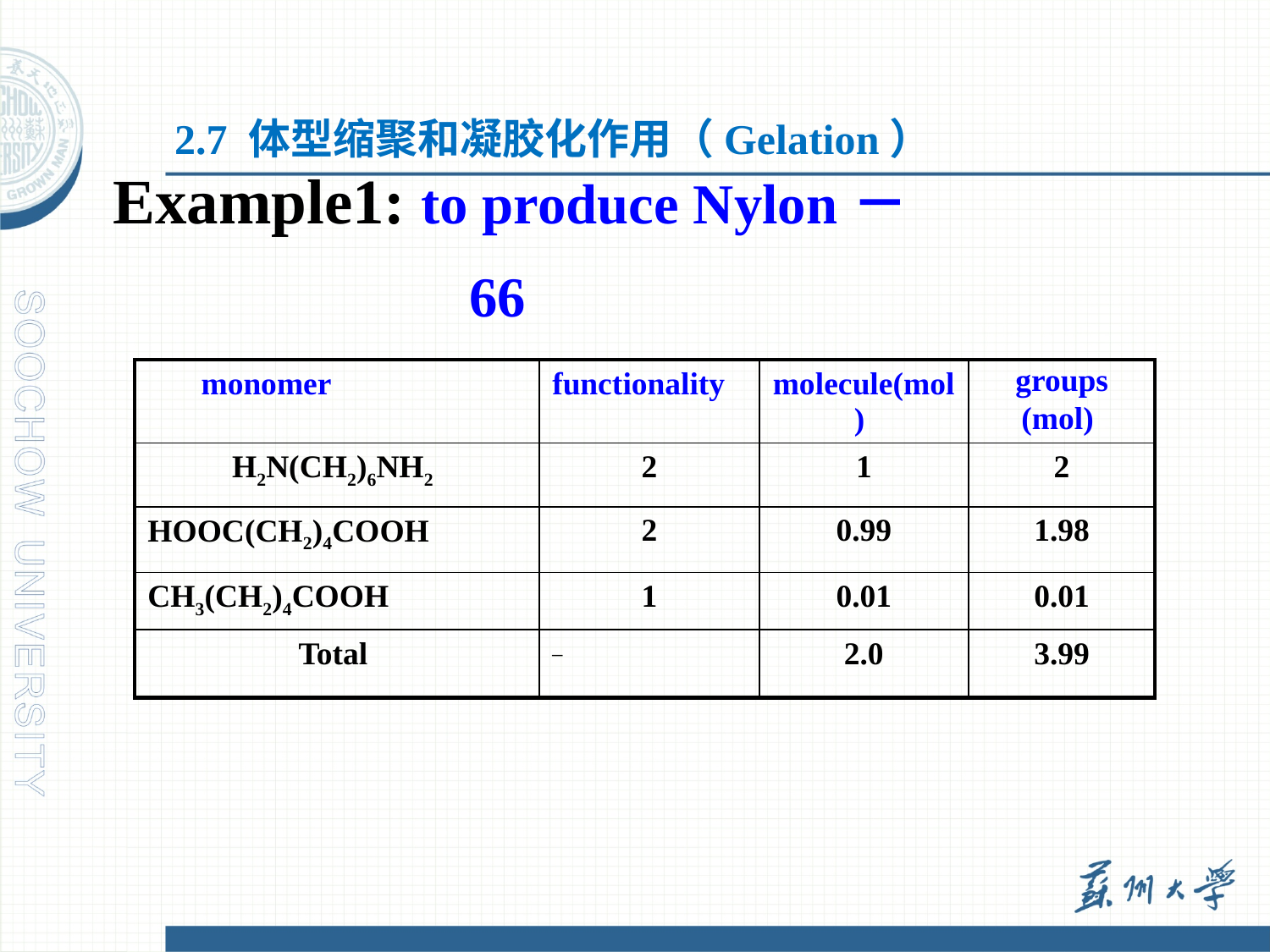

2.7 体型缩聚和凝胶化作用（Gelation）
# Example1: to produce Nylon－66
| monomer | functionality | molecule(mol) | groups (mol) |
| --- | --- | --- | --- |
| H2N(CH2)6NH2 | 2 | 1 | 2 |
| HOOC(CH2)4COOH | 2 | 0.99 | 1.98 |
| CH3(CH2)4COOH | 1 | 0.01 | 0.01 |
| Total | \_ | 2.0 | 3.99 |